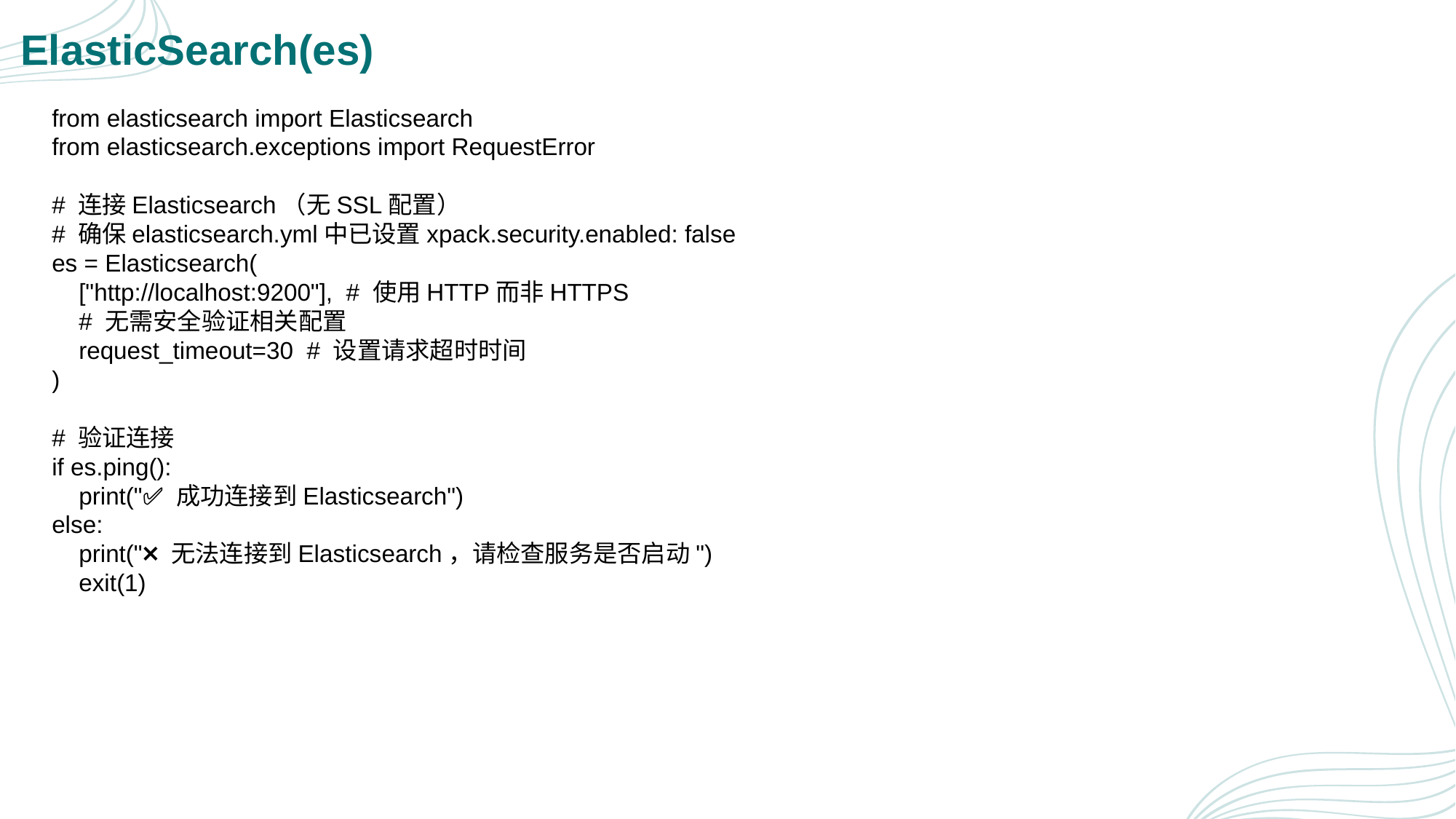

# ElasticSearch(es)
from elasticsearch import Elasticsearch
from elasticsearch.exceptions import RequestError

# 连接Elasticsearch（无SSL配置）
# 确保elasticsearch.yml中已设置xpack.security.enabled: false
es = Elasticsearch(
    ["http://localhost:9200"],  # 使用HTTP而非HTTPS
    # 无需安全验证相关配置
    request_timeout=30  # 设置请求超时时间
)

# 验证连接
if es.ping():
    print("✅ 成功连接到Elasticsearch")
else:
    print("❌ 无法连接到Elasticsearch，请检查服务是否启动")
    exit(1)